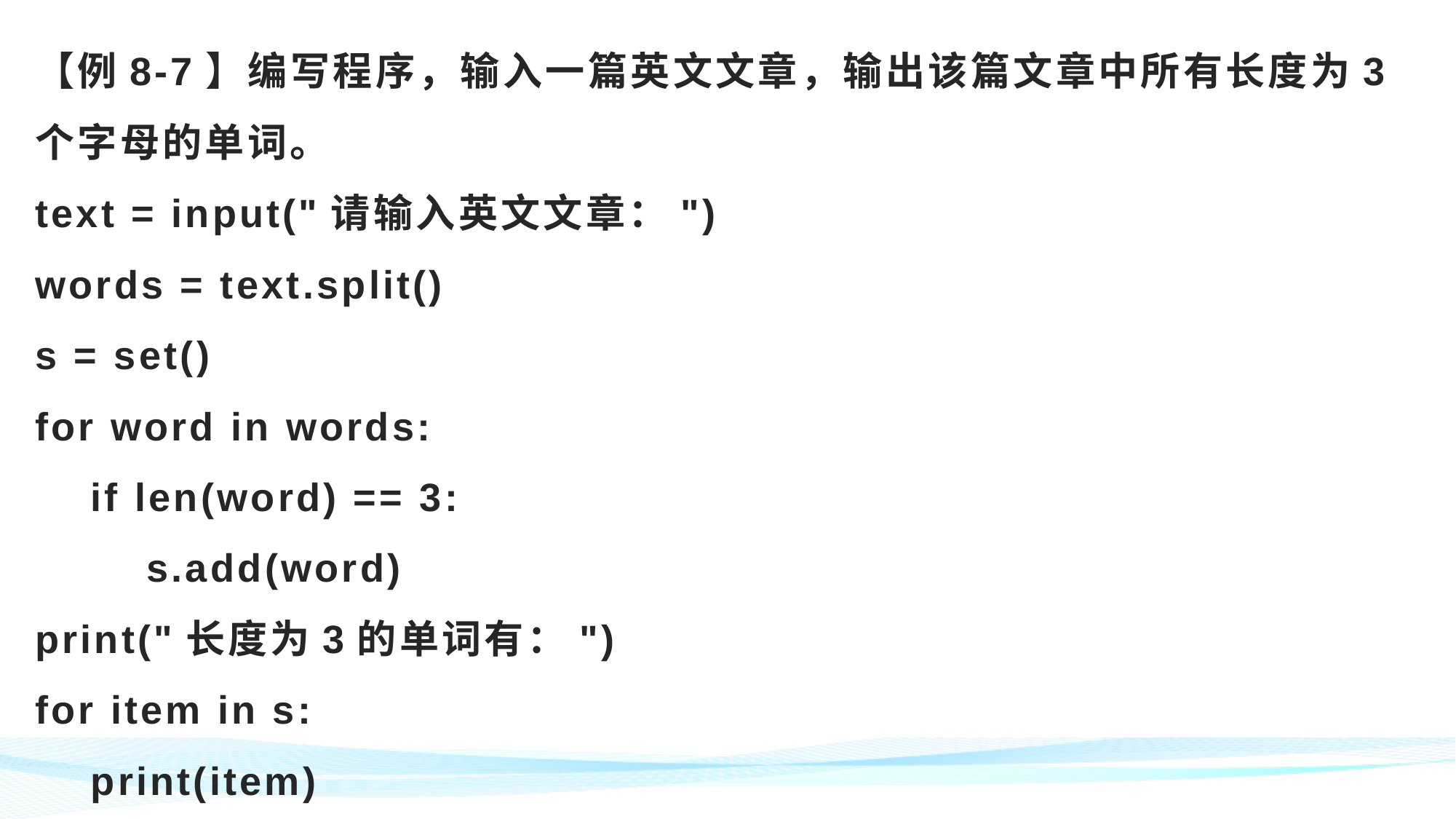

# 【例8-7】编写程序，输入一篇英文文章，输出该篇文章中所有长度为3个字母的单词。 text = input("请输入英文文章：") words = text.split() s = set() for word in words: if len(word) == 3: s.add(word) print("长度为3的单词有：") for item in s: print(item)